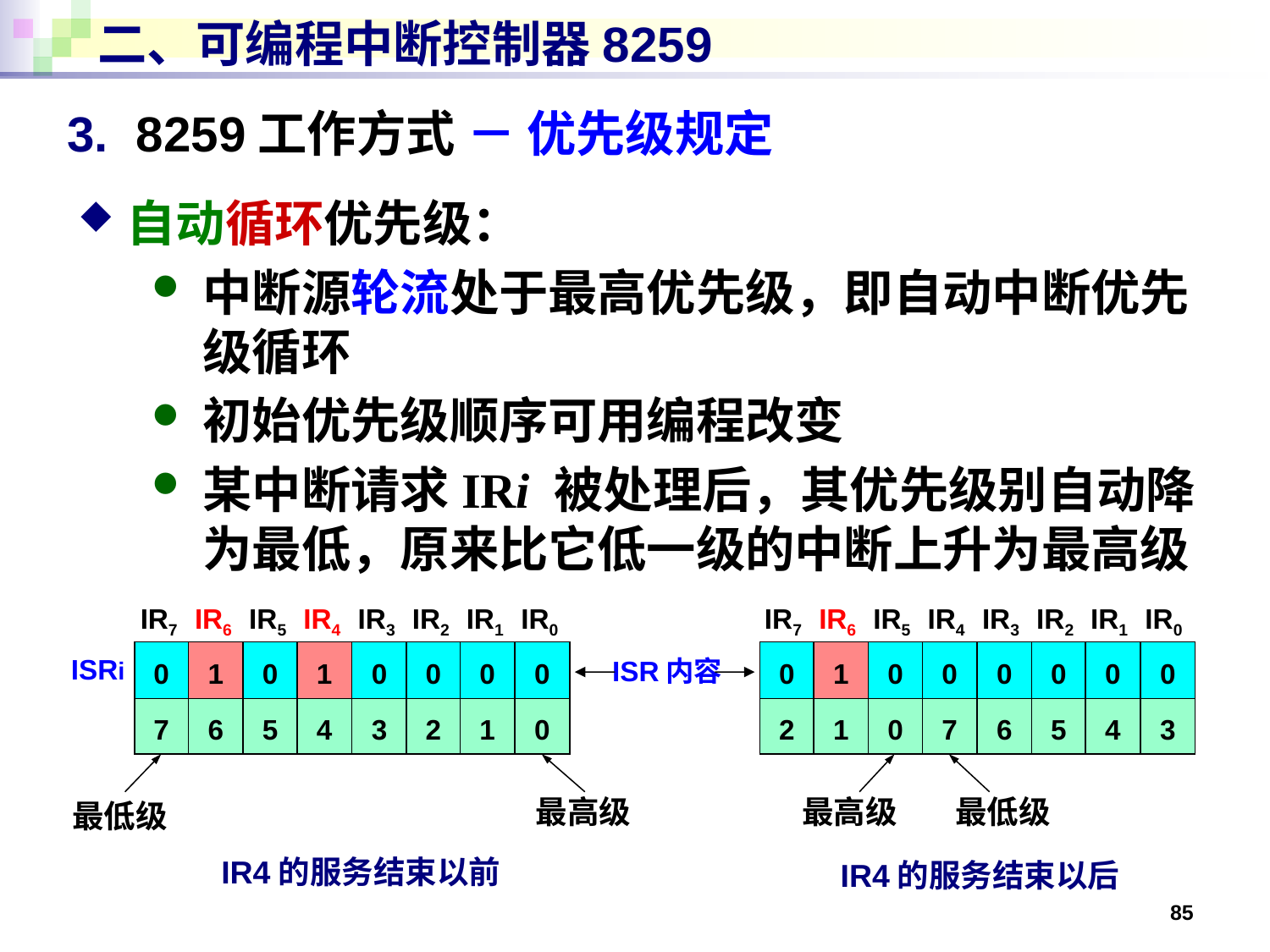

# 二、可编程中断控制器8259
3.  8259工作方式 － 优先级规定
自动循环优先级：
中断源轮流处于最高优先级，即自动中断优先级循环
初始优先级顺序可用编程改变
某中断请求IRi 被处理后，其优先级别自动降为最低，原来比它低一级的中断上升为最高级
IR7
IR6
IR5
IR4
IR3
IR2
IR1
IR0
IR7
IR6
IR5
IR4
IR3
IR2
IR1
IR0
0
1
0
1
0
0
0
0
0
1
0
0
0
0
0
0
ISRi
ISR内容

7
6
5
4
3
2
1
0
2
1
0
7
6
5
4
3

最高级
最高级
最低级
最低级
IR4的服务结束以前
IR4的服务结束以后
85